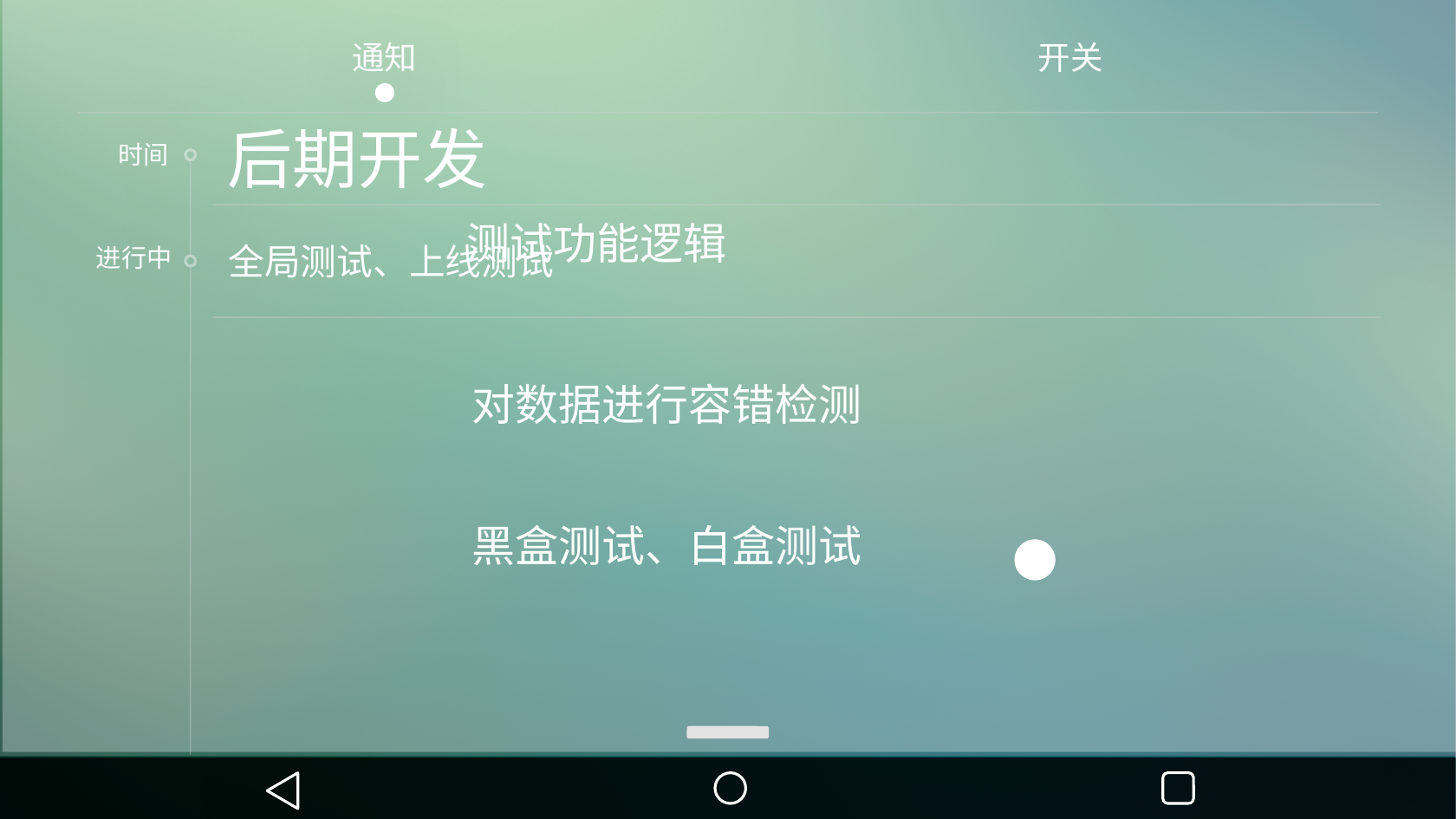

通知
开关

后期开发
时间

全局测试、上线测试
进行中

测试功能逻辑
对数据进行容错检测
黑盒测试、白盒测试